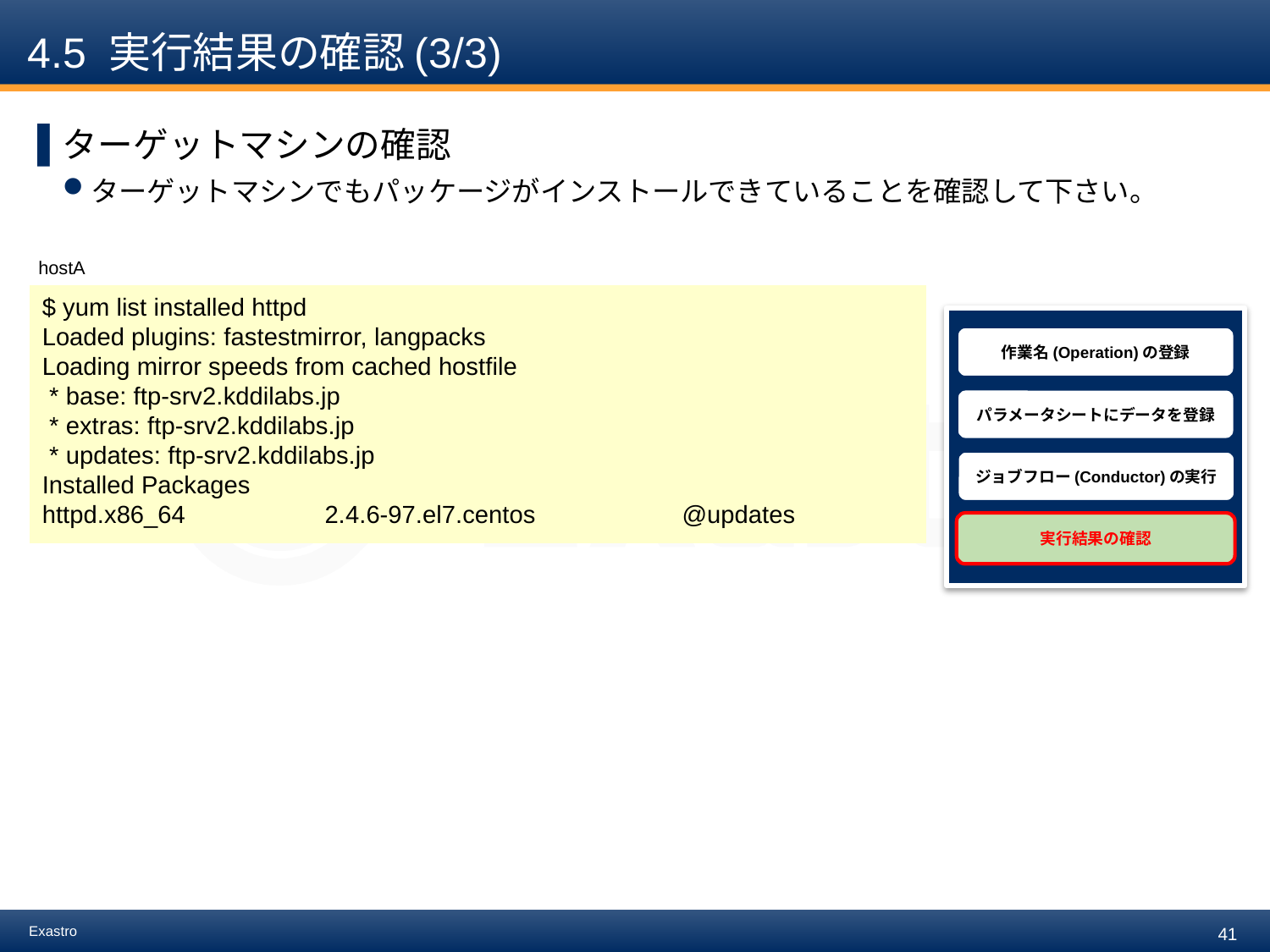

# 4.5 実行結果の確認(3/3)
ターゲットマシンの確認
ターゲットマシンでもパッケージがインストールできていることを確認して下さい。
hostA
$ yum list installed httpd
Loaded plugins: fastestmirror, langpacks
Loading mirror speeds from cached hostfile
 * base: ftp-srv2.kddilabs.jp
 * extras: ftp-srv2.kddilabs.jp
 * updates: ftp-srv2.kddilabs.jp
Installed Packages
httpd.x86_64                    2.4.6-97.el7.centos                     @updates

作業名(Operation)の登録
パラメータシートにデータを登録
ジョブフロー(Conductor)の実行
実行結果の確認